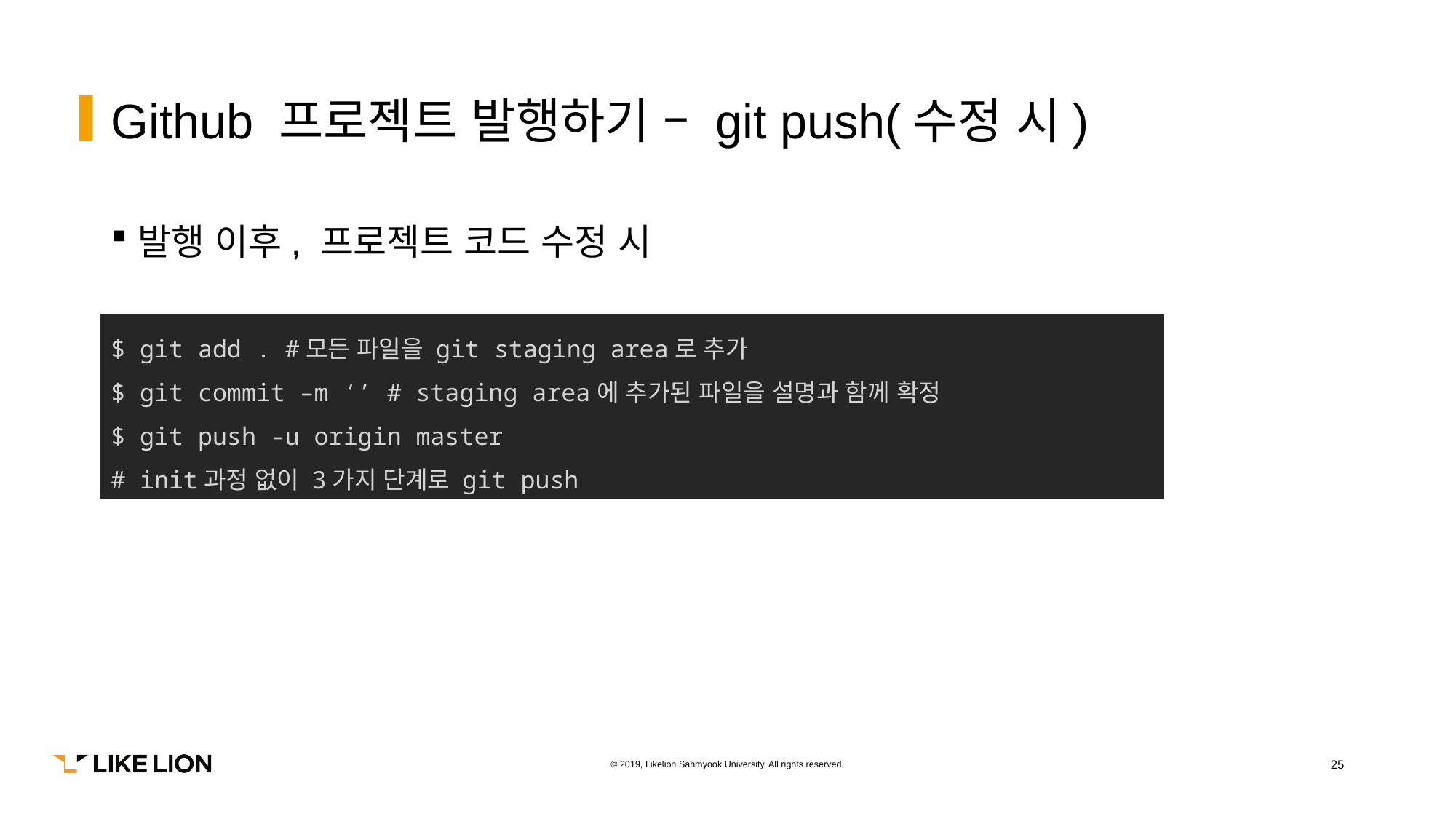

# Github 프로젝트 발행하기 – git push(수정 시)
발행 이후, 프로젝트 코드 수정 시

$ git add . #모든 파일을 git staging area로 추가
$ git commit –m ‘’ # staging area에 추가된 파일을 설명과 함께 확정
$ git push -u origin master
# init과정 없이 3가지 단계로 git push
25